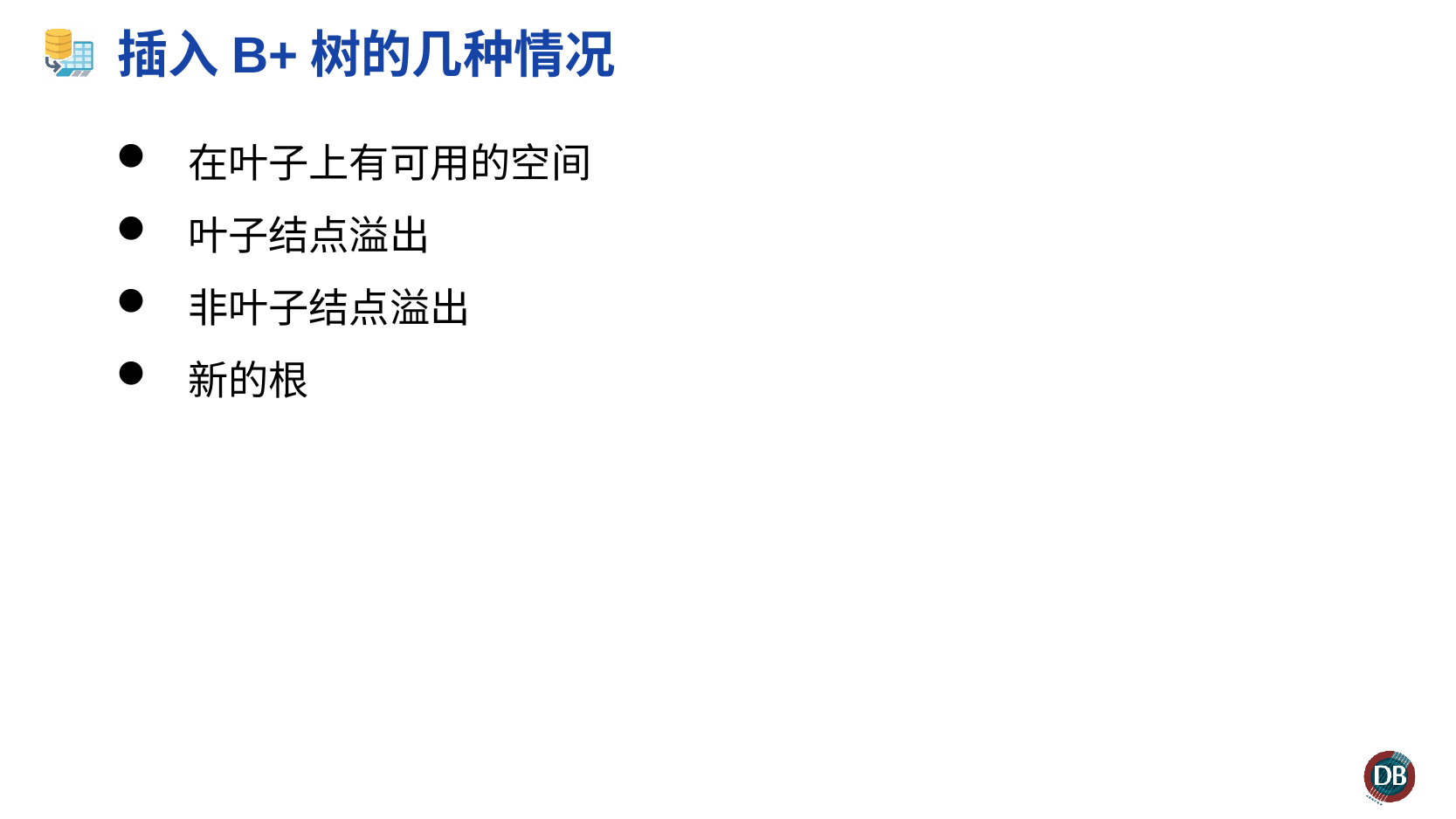

# 插入B+树的几种情况
在叶子上有可用的空间
叶子结点溢出
非叶子结点溢出
新的根